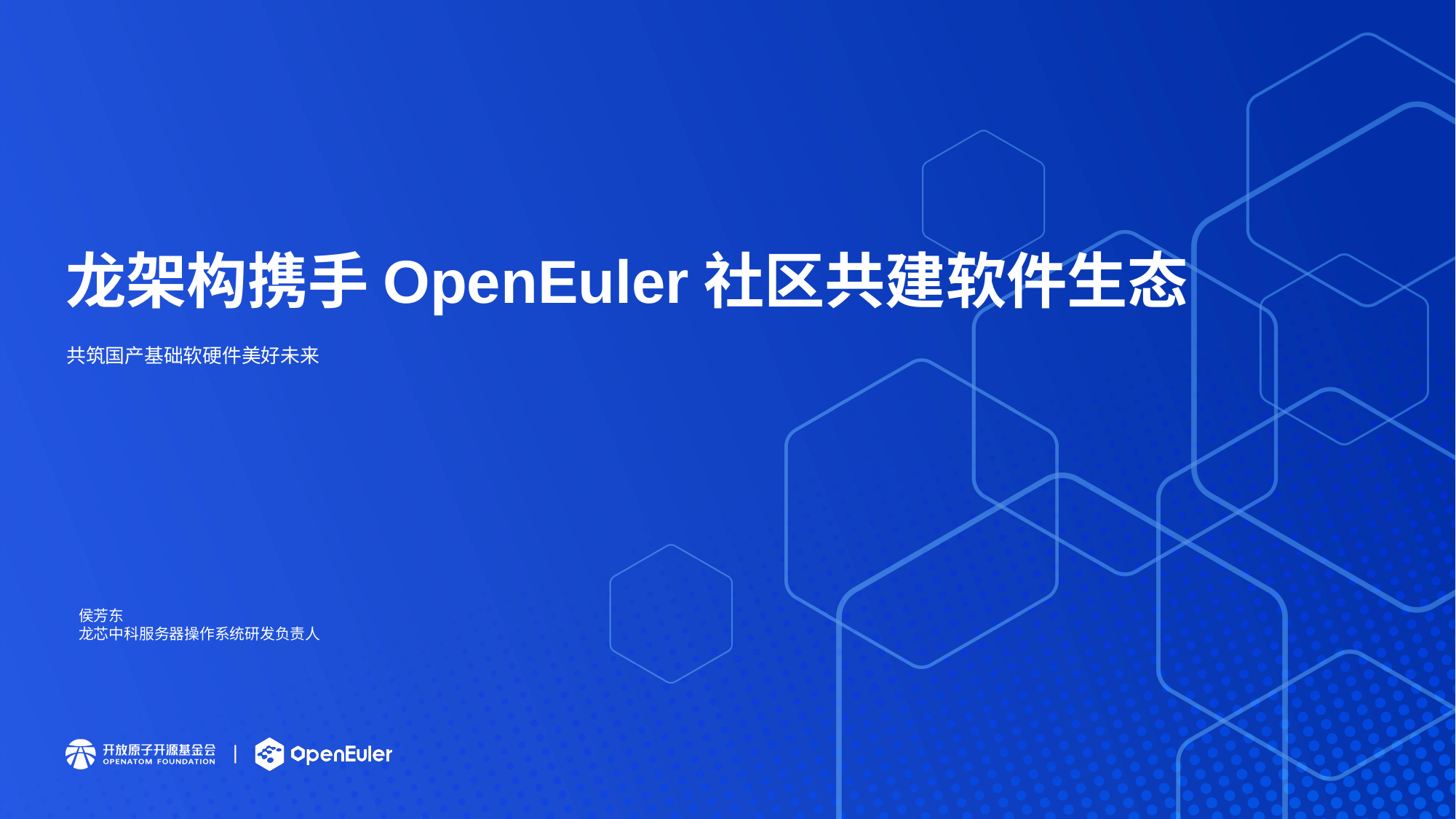

# 龙架构携手OpenEuler社区共建软件生态
共筑国产基础软硬件美好未来
侯芳东
龙芯中科服务器操作系统研发负责人